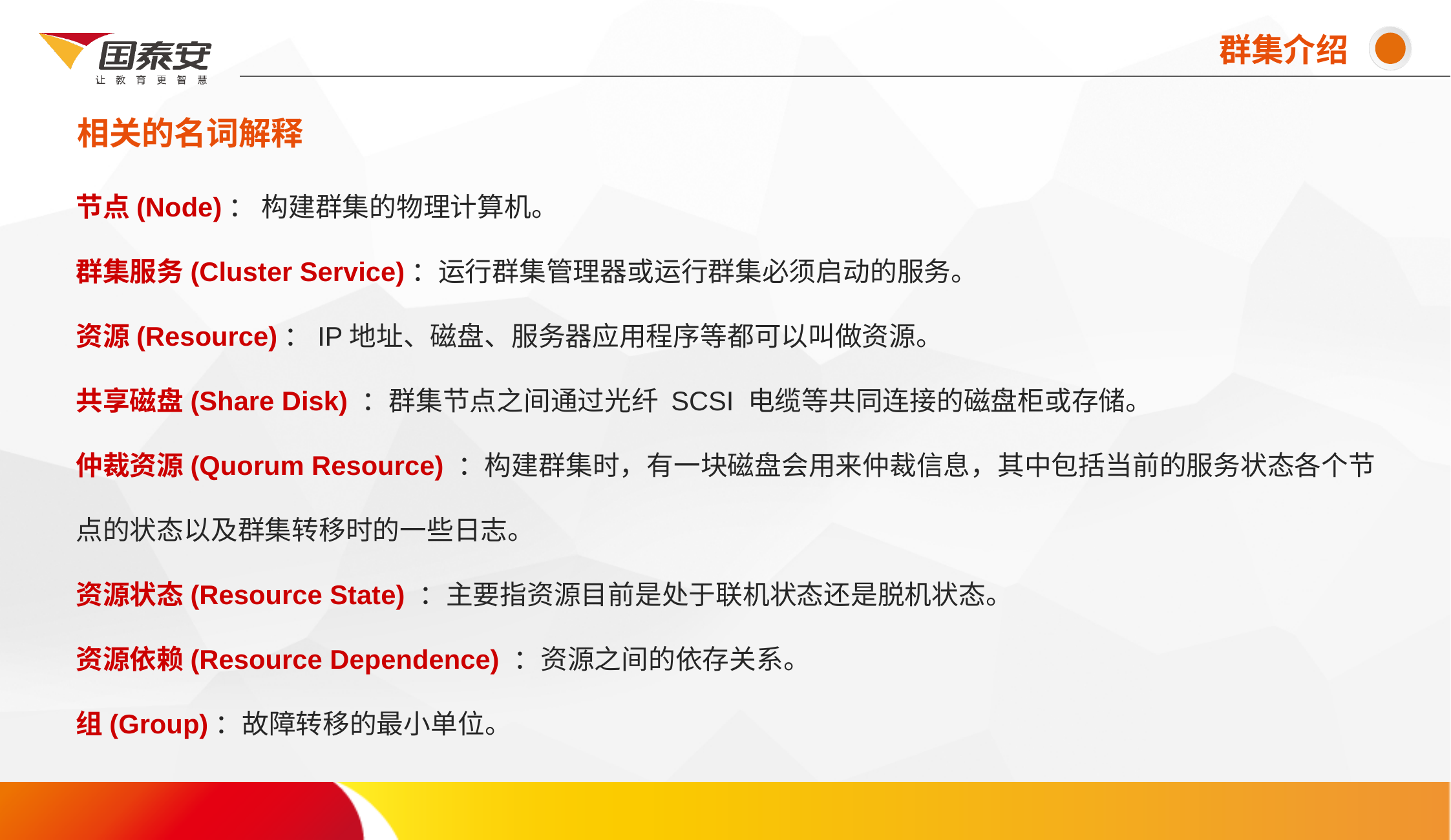

群集介绍
相关的名词解释
# 节点(Node)： 构建群集的物理计算机。 群集服务(Cluster Service)：运行群集管理器或运行群集必须启动的服务。 资源(Resource)：IP地址、磁盘、服务器应用程序等都可以叫做资源。 共享磁盘(Share Disk) ：群集节点之间通过光纤 SCSI 电缆等共同连接的磁盘柜或存储。 仲裁资源(Quorum Resource) ：构建群集时，有一块磁盘会用来仲裁信息，其中包括当前的服务状态各个节点的状态以及群集转移时的一些日志。 资源状态(Resource State) ：主要指资源目前是处于联机状态还是脱机状态。 资源依赖(Resource Dependence) ：资源之间的依存关系。 组(Group)：故障转移的最小单位。